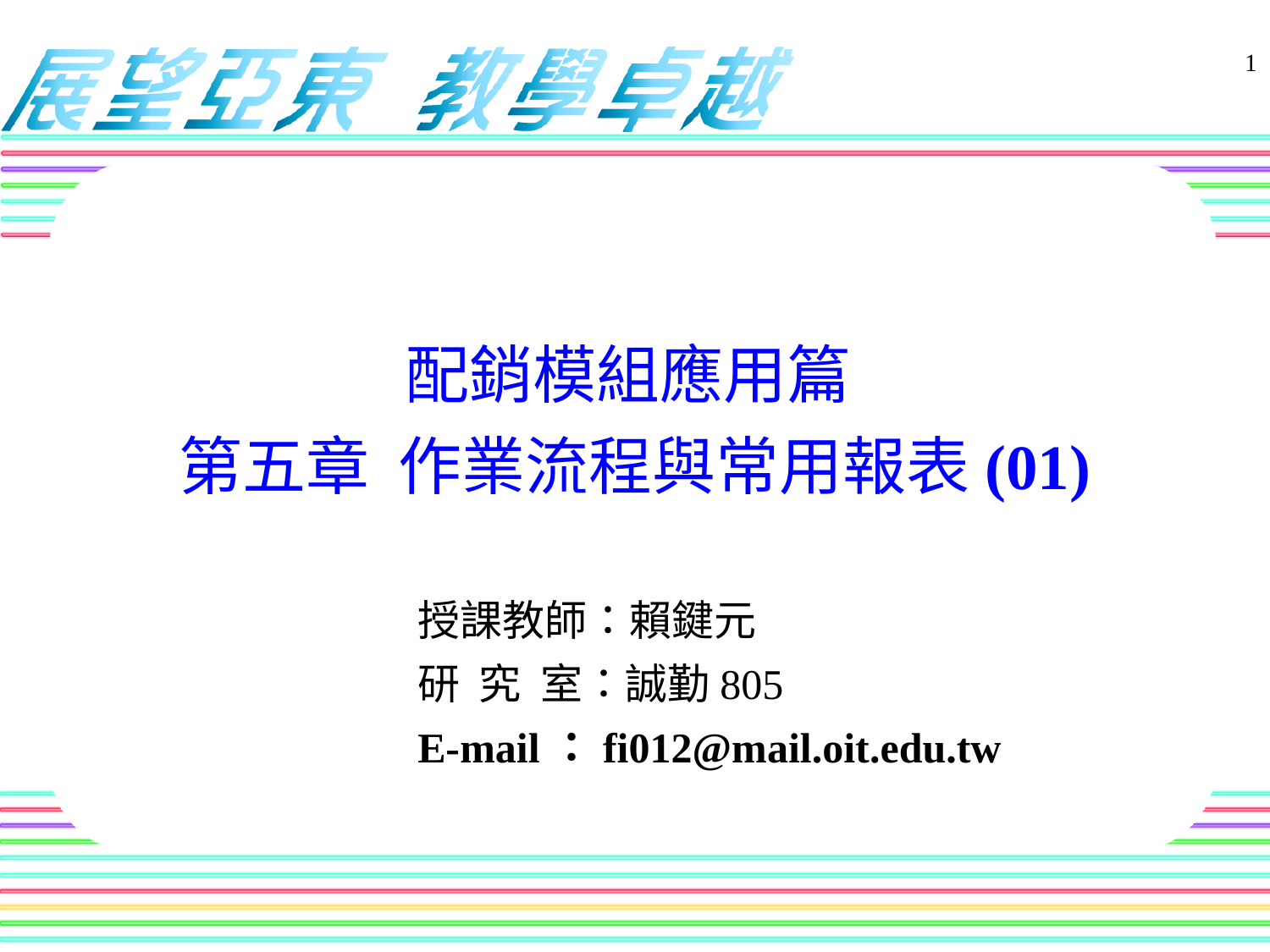

1
# 配銷模組應用篇 第五章  作業流程與常用報表(01)
授課教師：賴鍵元
研  究  室：誠勤805
E-mail：fi012@mail.oit.edu.tw